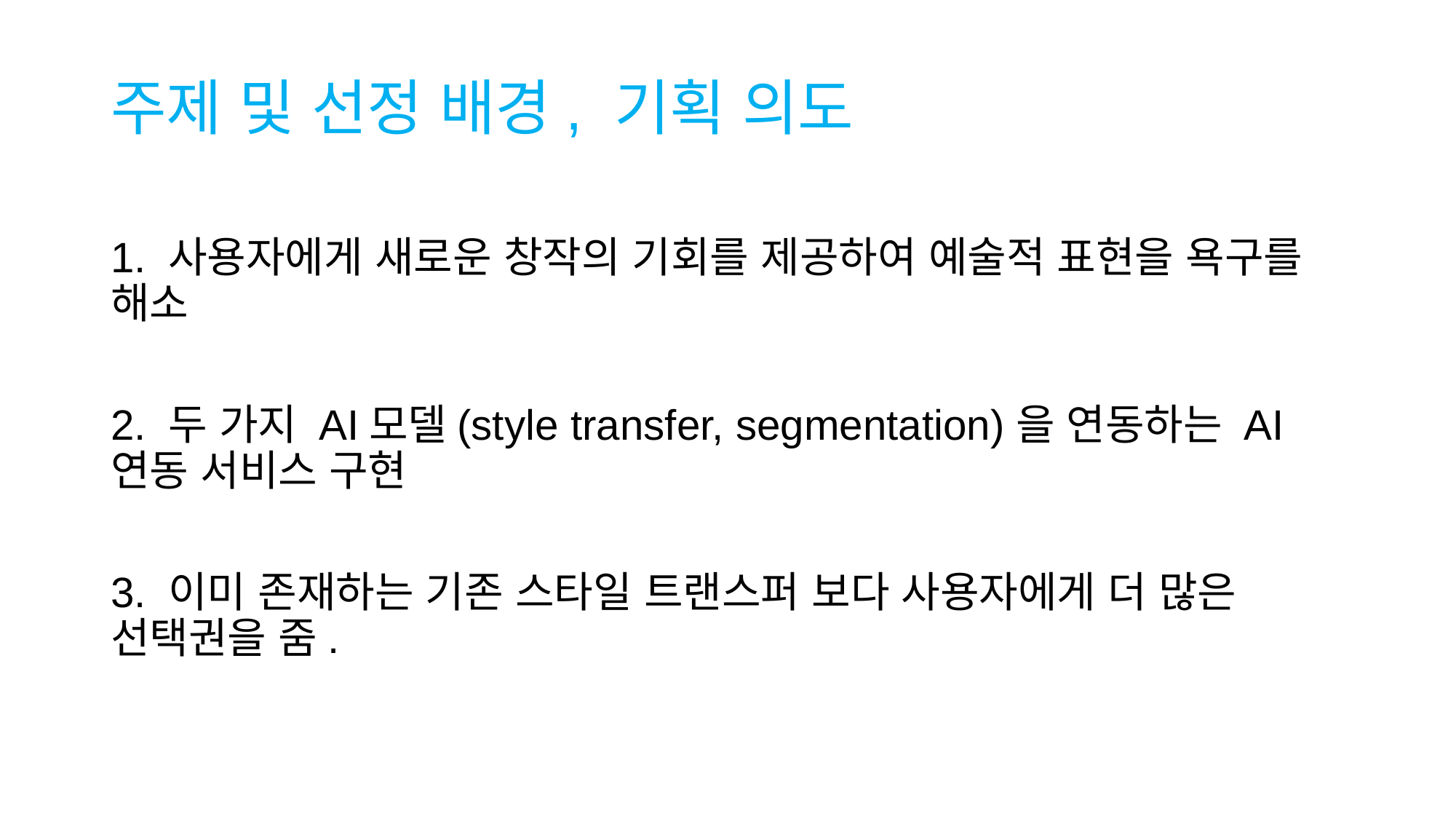

# 주제 및 선정 배경, 기획 의도

1. 사용자에게 새로운 창작의 기회를 제공하여 예술적 표현을 욕구를 해소

2. 두 가지 AI모델(style transfer, segmentation)을 연동하는 AI연동 서비스 구현

3. 이미 존재하는 기존 스타일 트랜스퍼 보다 사용자에게 더 많은 선택권을 줌.